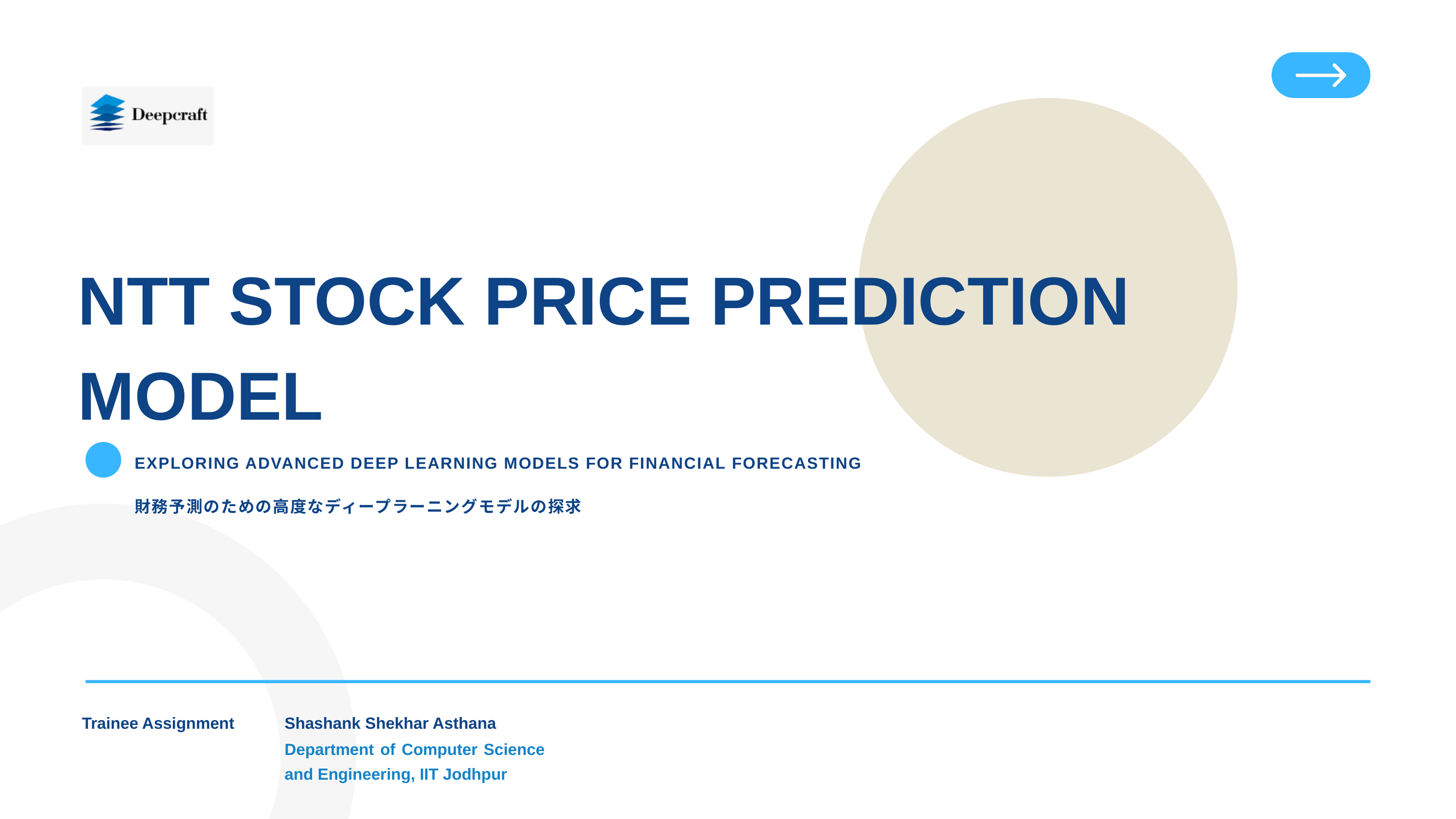

NTT STOCK PRICE PREDICTION MODEL

EXPLORING ADVANCED DEEP LEARNING MODELS FOR FINANCIAL FORECASTING
財務予測のための高度なディープラーニングモデルの探求

Trainee Assignment
Shashank Shekhar Asthana
Department of Computer Science and Engineering, IIT Jodhpur